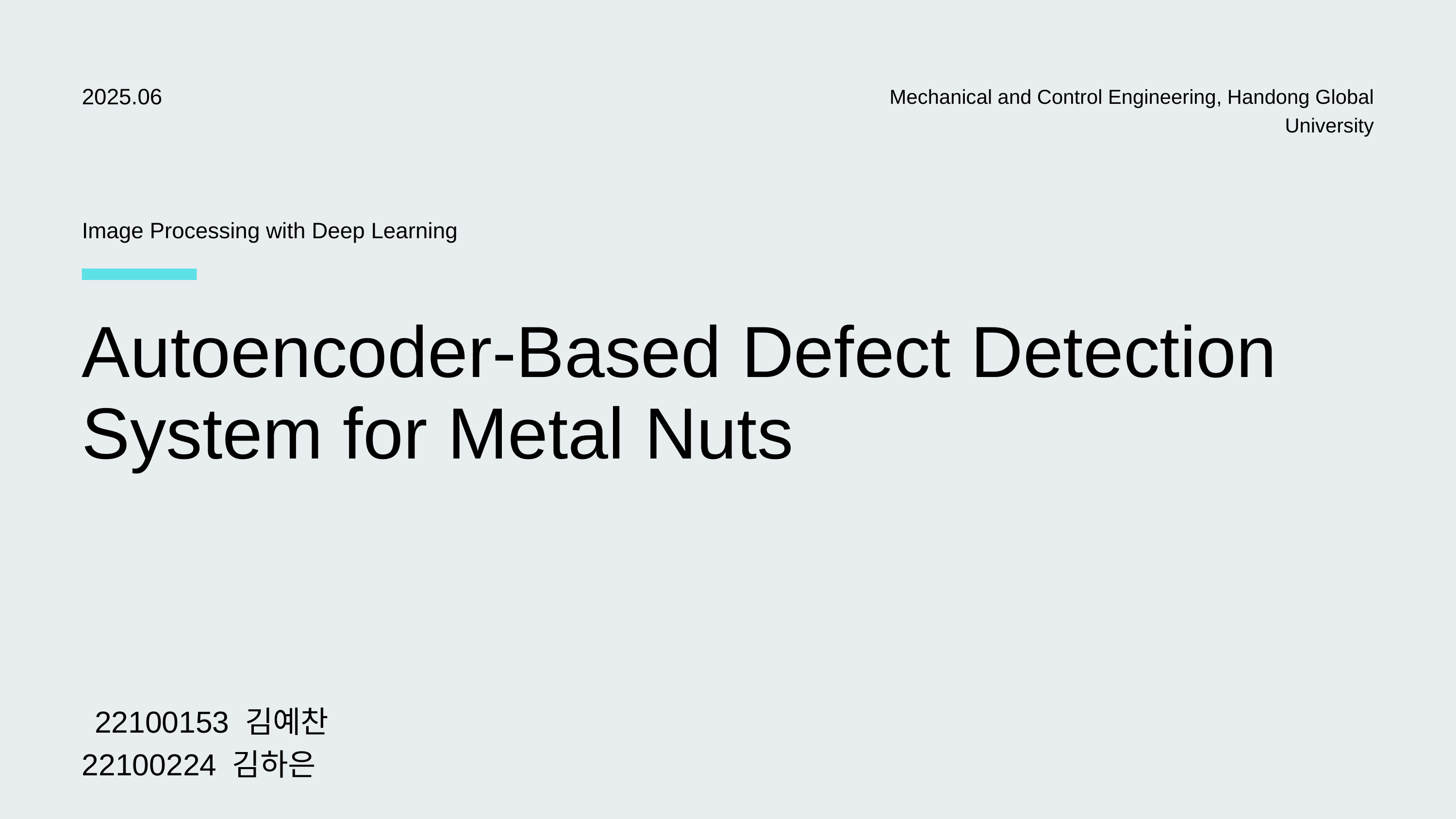

2025.06
Mechanical and Control Engineering, Handong Global University
Image Processing with Deep Learning

Autoencoder-Based Defect Detection System for Metal Nuts

22100153 김예찬
22100224 김하은